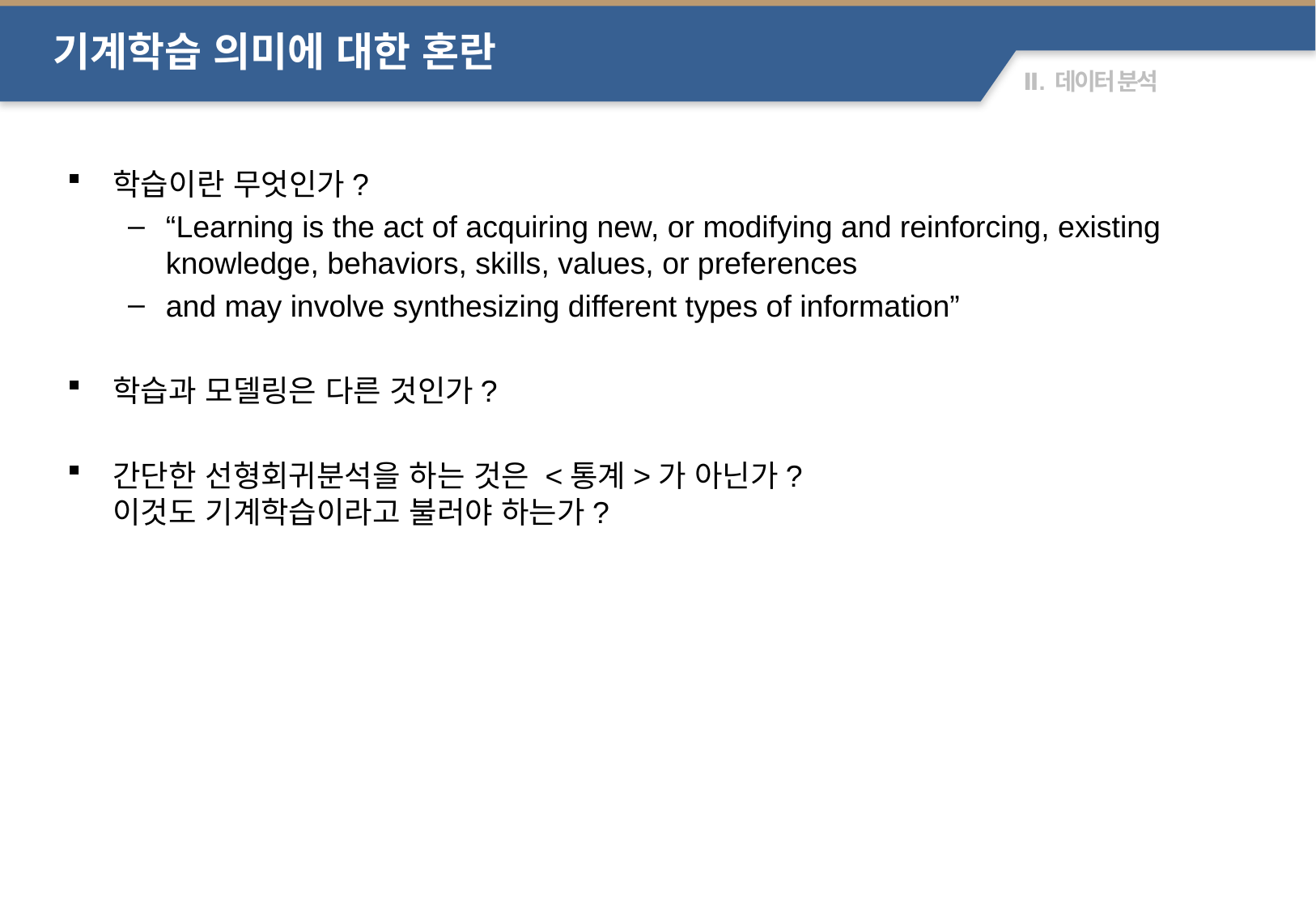

기계학습 의미에 대한 혼란
학습이란 무엇인가?
“Learning is the act of acquiring new, or modifying and reinforcing, existing knowledge, behaviors, skills, values, or preferences
and may involve synthesizing different types of information”

학습과 모델링은 다른 것인가?

간단한 선형회귀분석을 하는 것은 <통계>가 아닌가?
이것도 기계학습이라고 불러야 하는가?